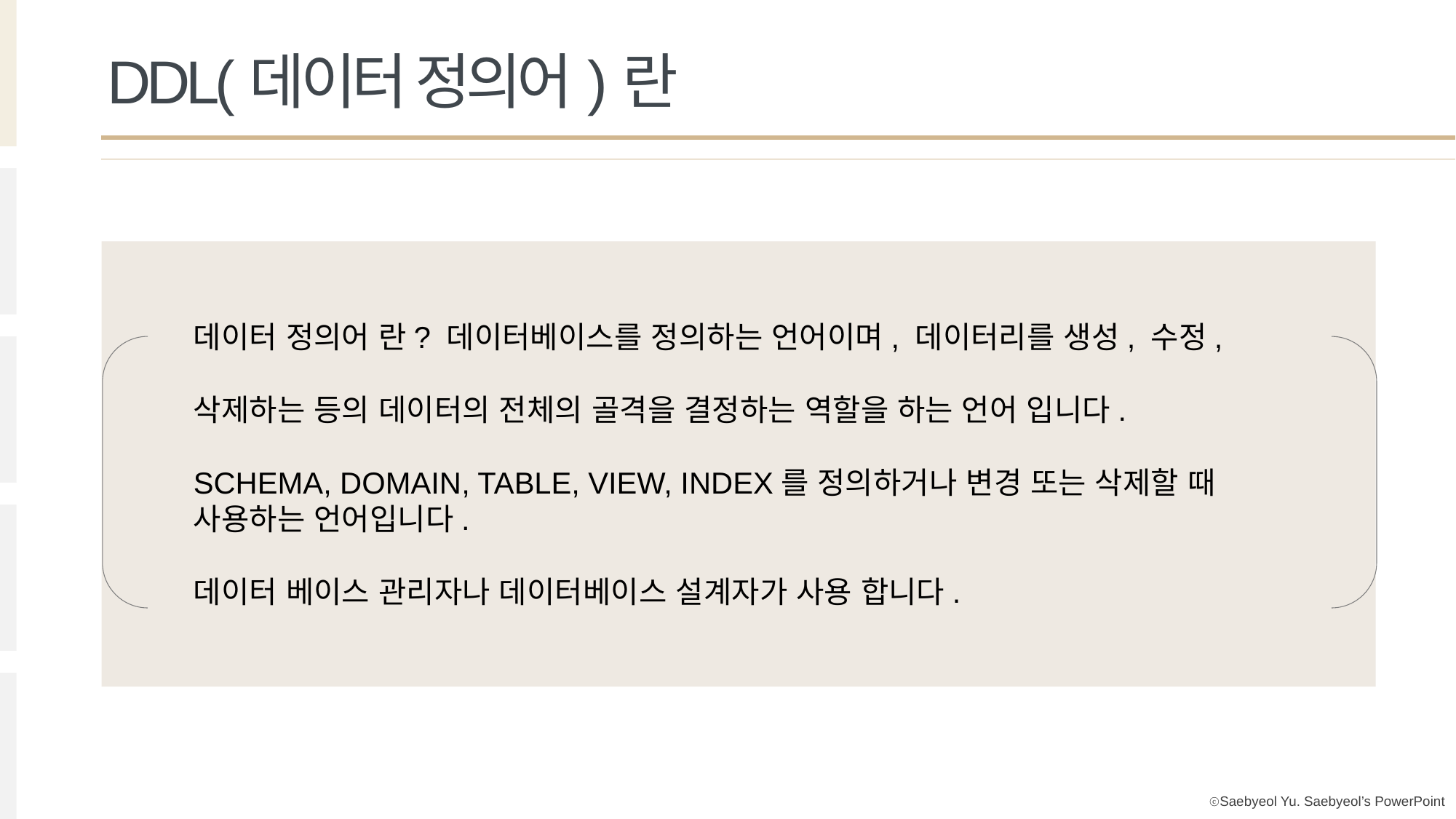

DDL(데이터 정의어)란

데이터 정의어 란? 데이터베이스를 정의하는 언어이며, 데이터리를 생성, 수정,

삭제하는 등의 데이터의 전체의 골격을 결정하는 역할을 하는 언어 입니다.
SCHEMA, DOMAIN, TABLE, VIEW, INDEX를 정의하거나 변경 또는 삭제할 때
사용하는 언어입니다.
데이터 베이스 관리자나 데이터베이스 설계자가 사용 합니다.